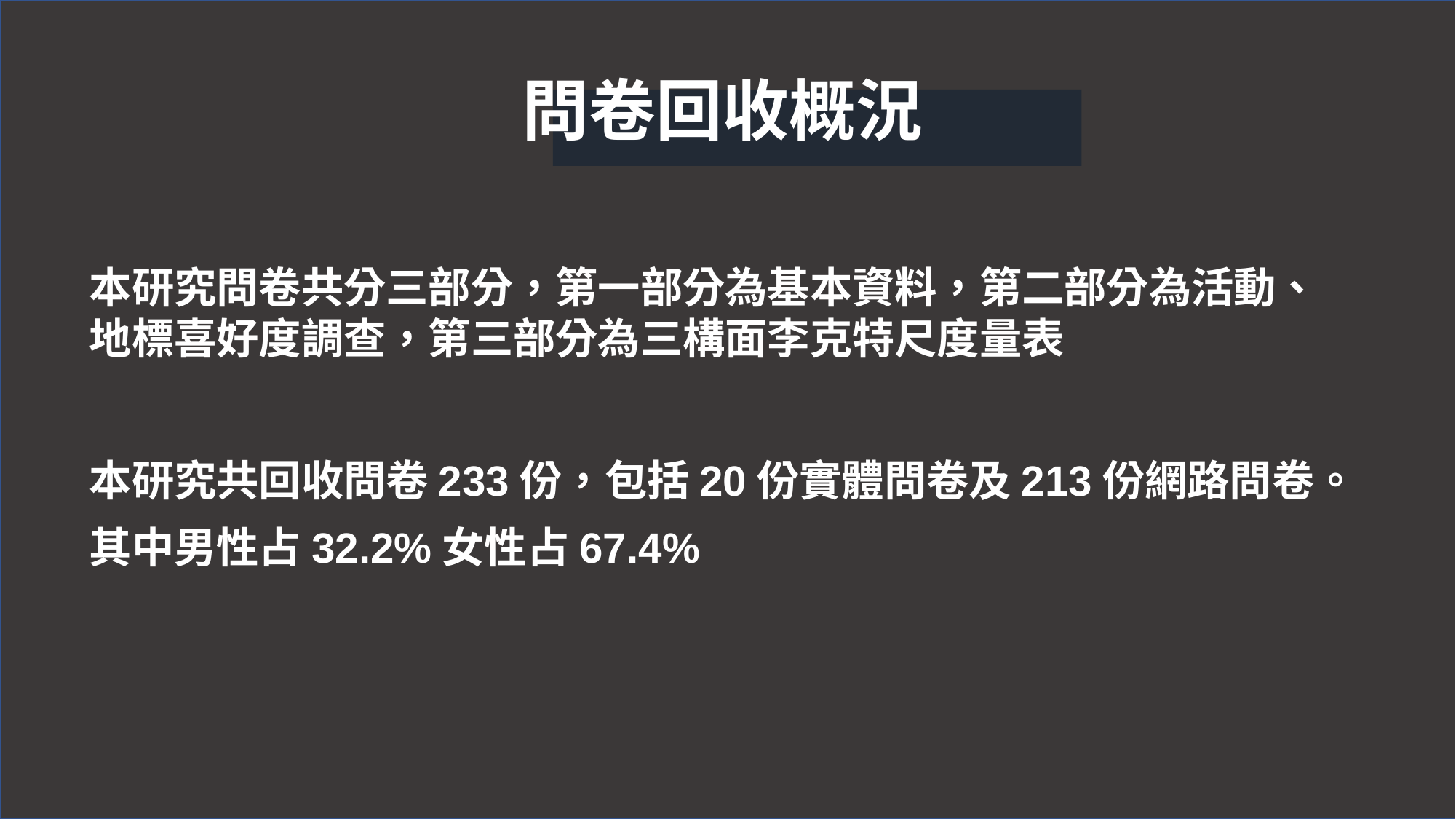

# 問卷回收概況

本研究問卷共分三部分，第一部分為基本資料，第二部分為活動、地標喜好度調查，第三部分為三構面李克特尺度量表
本研究共回收問卷233份，包括20份實體問卷及213份網路問卷。
其中男性占32.2%女性占67.4%